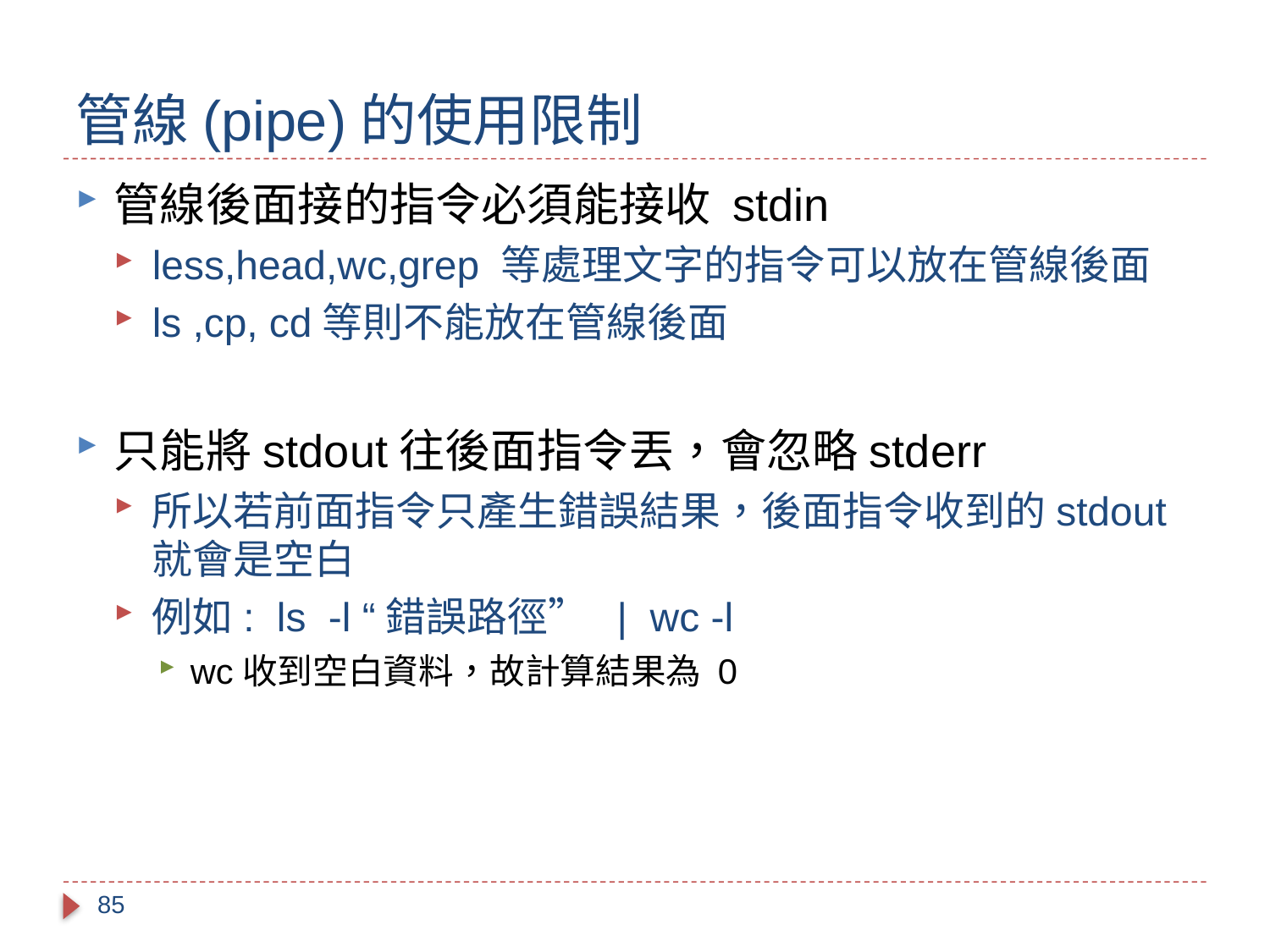

# 管線(pipe)的使用限制
管線後面接的指令必須能接收 stdin
less,head,wc,grep 等處理文字的指令可以放在管線後面
ls ,cp, cd等則不能放在管線後面

只能將stdout往後面指令丟，會忽略stderr
所以若前面指令只產生錯誤結果，後面指令收到的stdout就會是空白
例如:  ls  -l “錯誤路徑”  |  wc -l
wc收到空白資料，故計算結果為 0

85